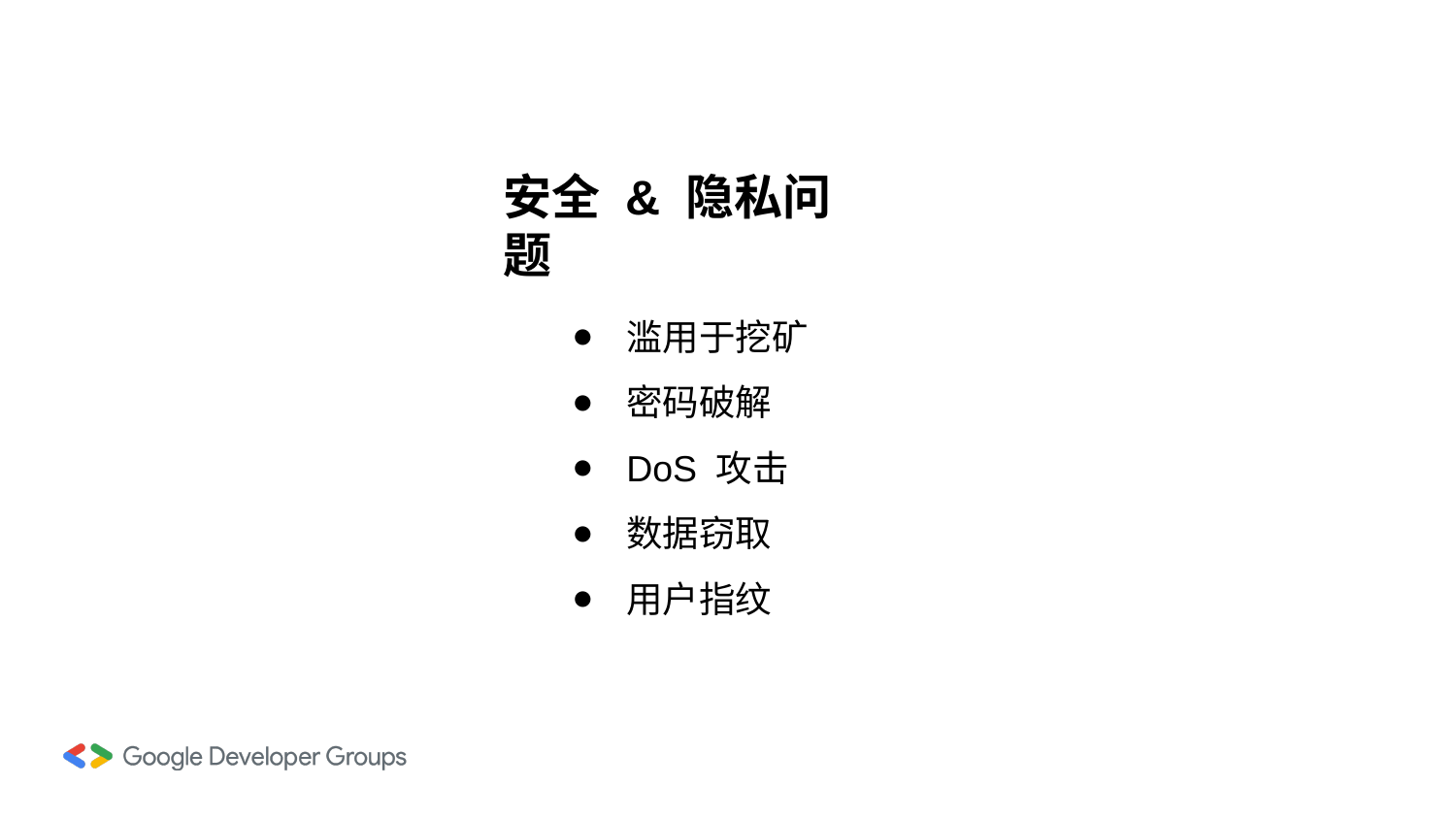

安全 & 隐私问题
滥用于挖矿
密码破解
DoS 攻击
数据窃取
用户指纹